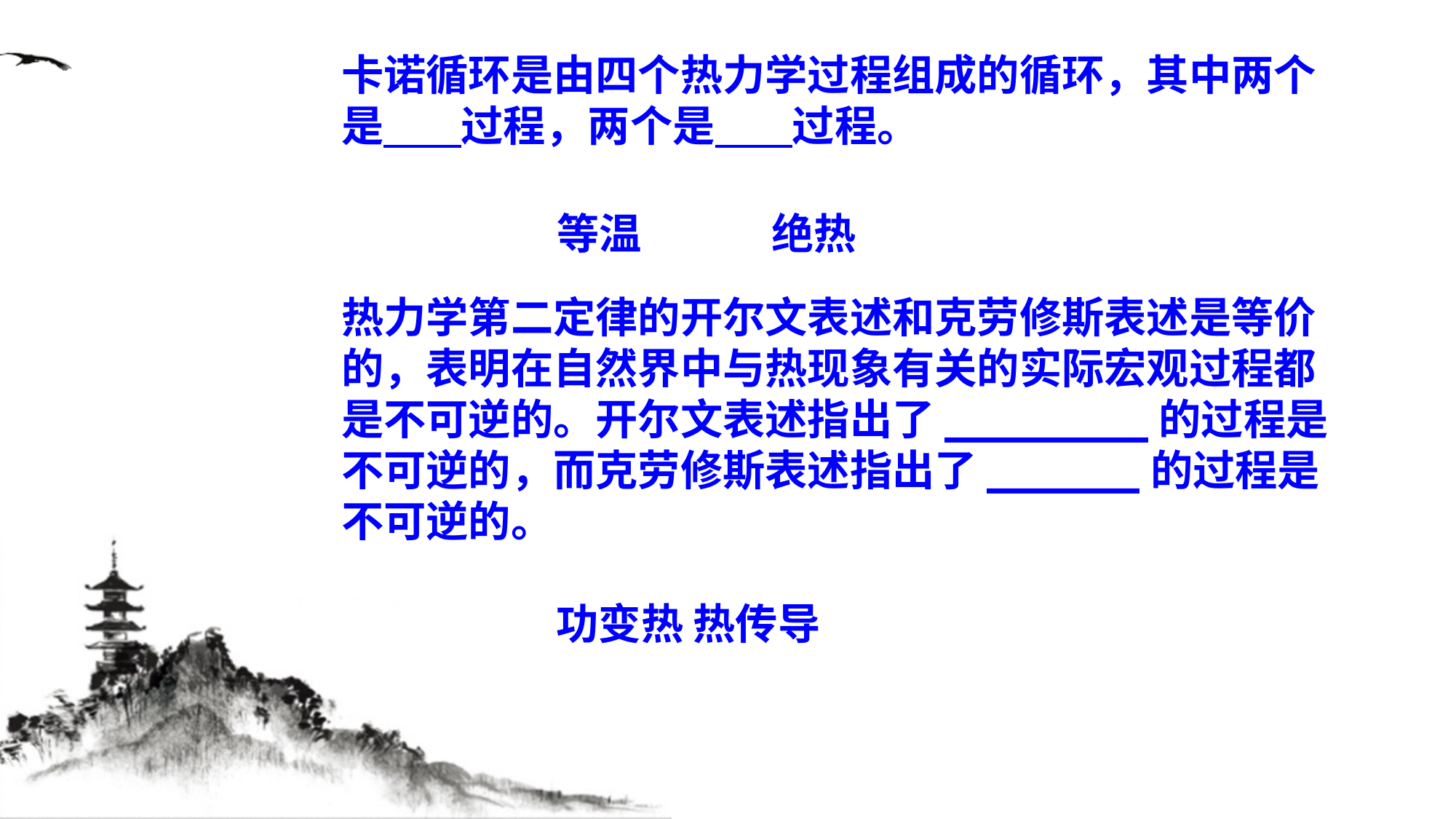

卡诺循环是由四个热力学过程组成的循环，其中两个是        过程，两个是        过程。
等温
绝热
热力学第二定律的开尔文表述和克劳修斯表述是等价的，表明在自然界中与热现象有关的实际宏观过程都是不可逆的。开尔文表述指出了________的过程是不可逆的，而克劳修斯表述指出了______的过程是不可逆的。
功变热 热传导